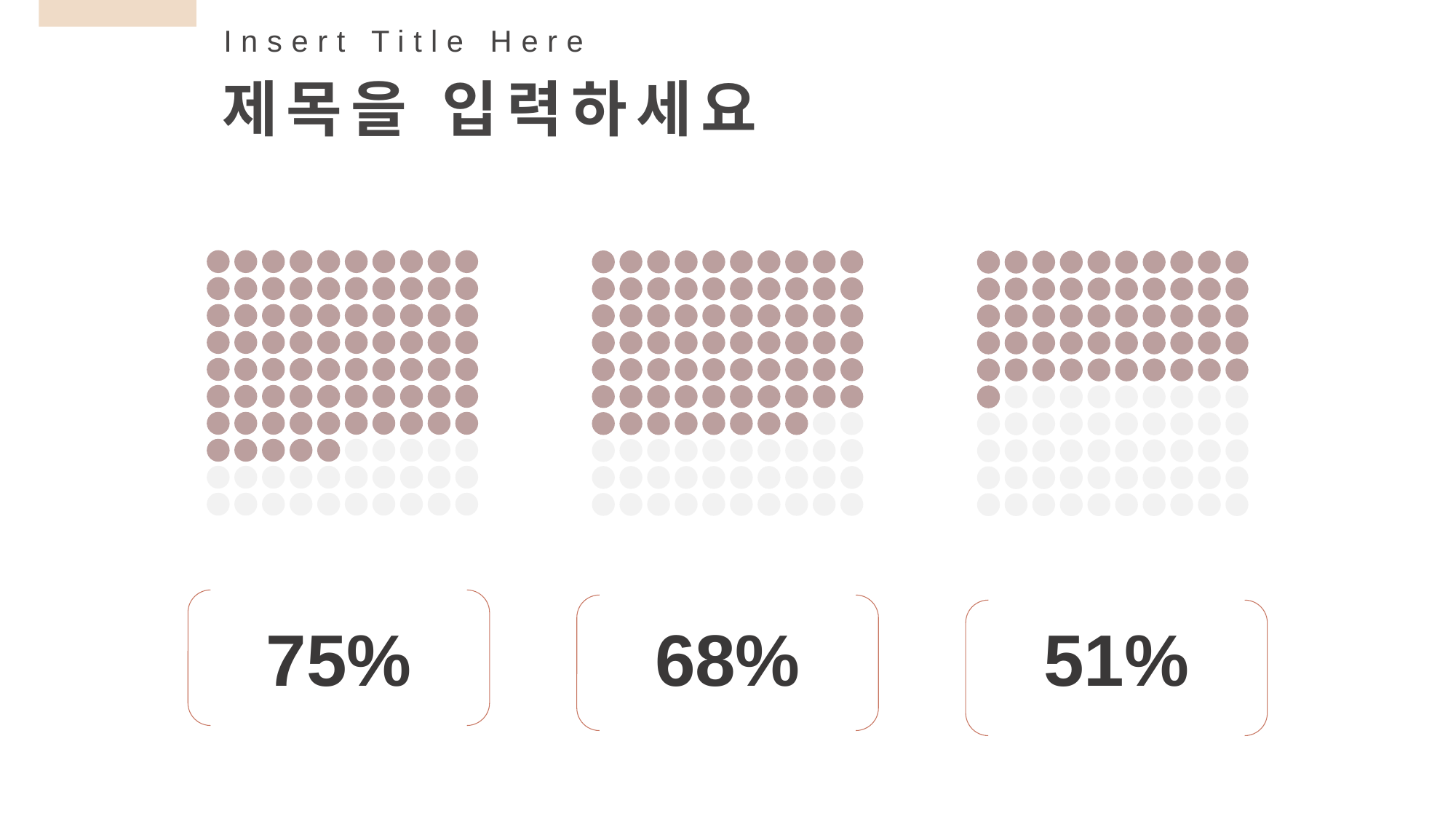

Insert Title Here
제목을 입력하세요

75%
68%
51%